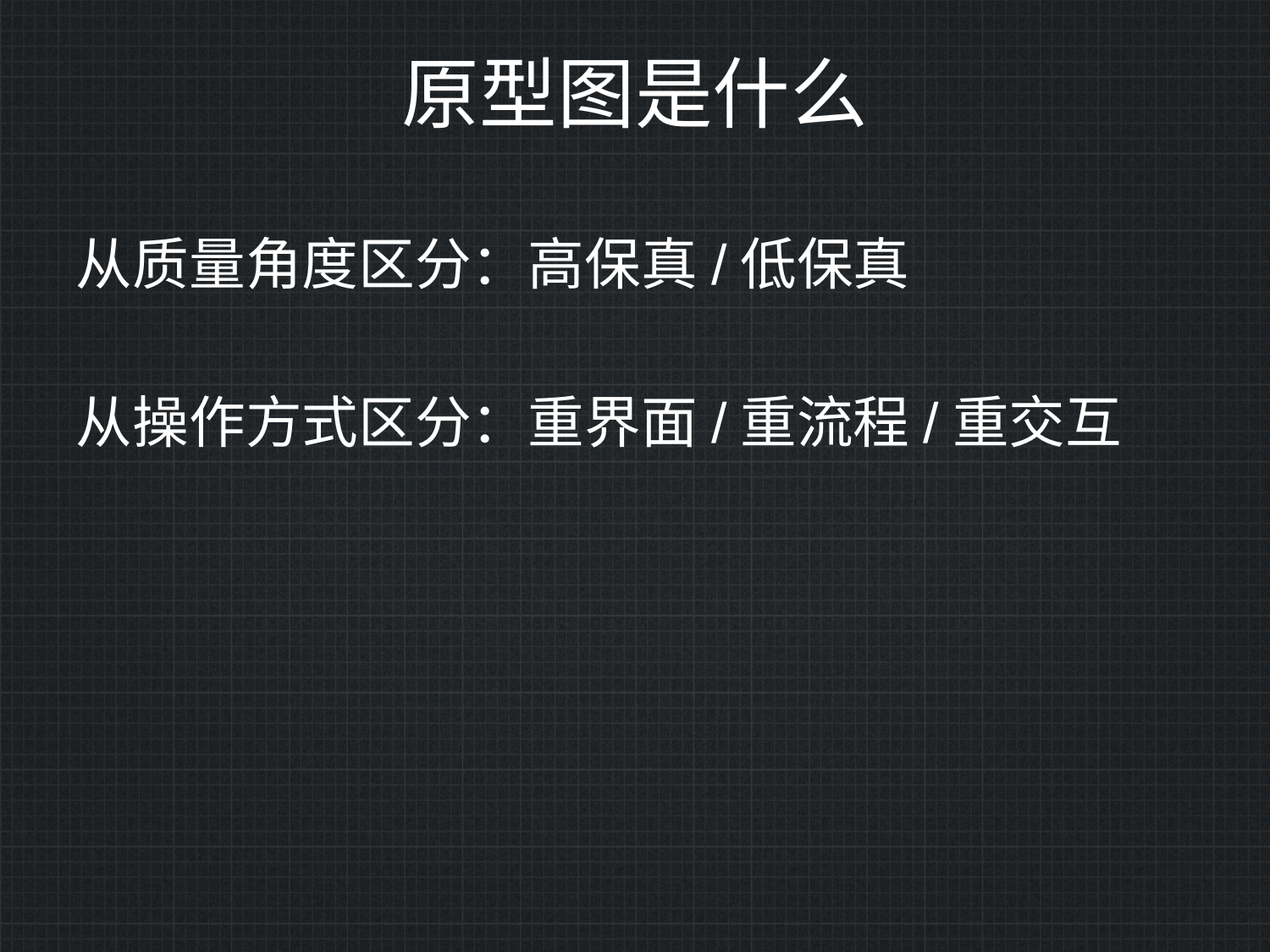

# 原型图是什么
从质量角度区分：高保真/低保真

从操作方式区分：重界面/重流程/重交互